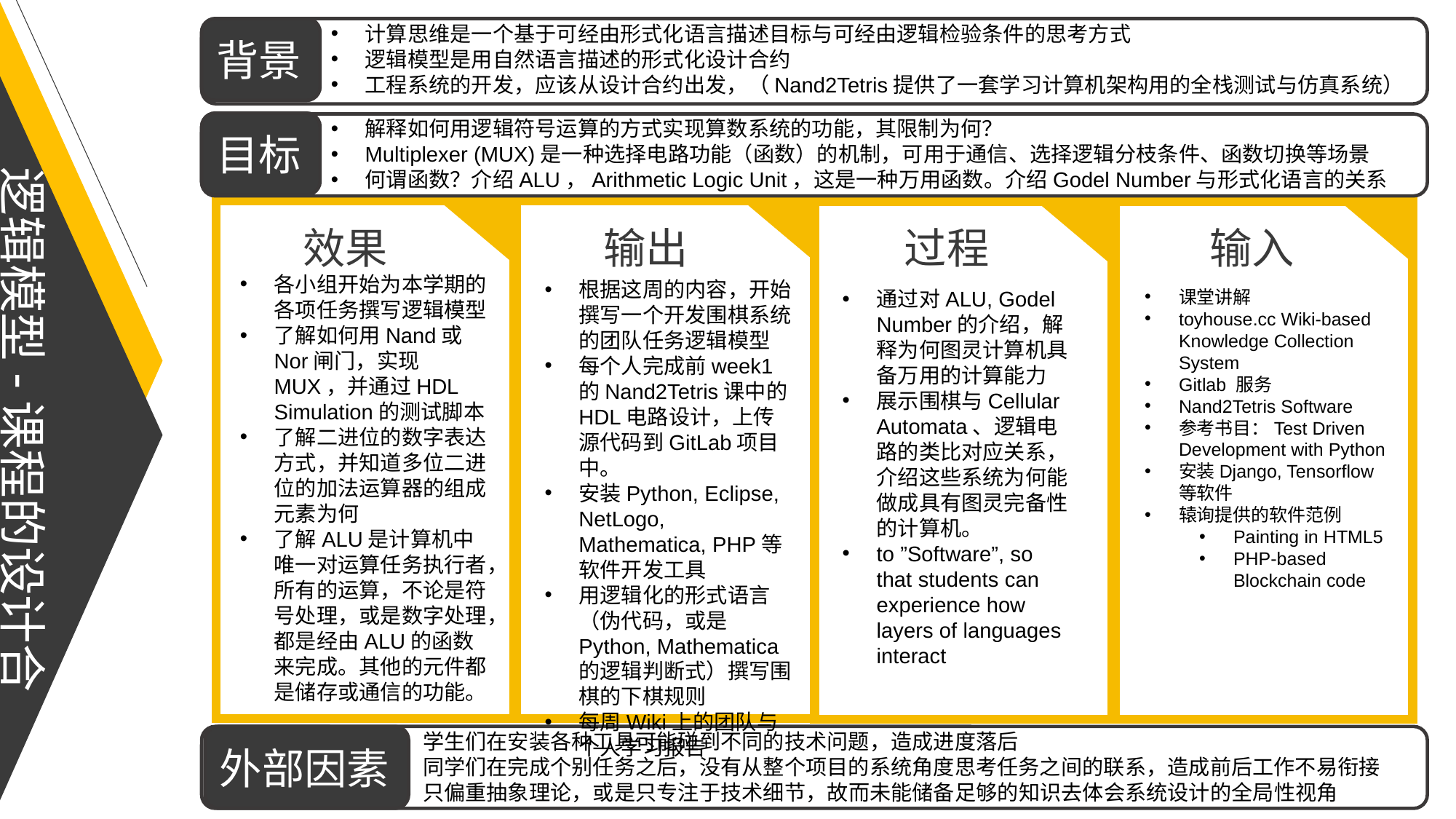

计算思维是一个基于可经由形式化语言描述目标与可经由逻辑检验条件的思考方式
逻辑模型是用自然语言描述的形式化设计合约
工程系统的开发，应该从设计合约出发，（Nand2Tetris提供了一套学习计算机架构用的全栈测试与仿真系统）

背景
目标

效果
输出
过程
输入

外部因素
解释如何用逻辑符号运算的方式实现算数系统的功能，其限制为何？
Multiplexer (MUX)是一种选择电路功能（函数）的机制，可用于通信、选择逻辑分枝条件、函数切换等场景
何谓函数？介绍ALU，Arithmetic Logic Unit，这是一种万用函数。介绍Godel Number与形式化语言的关系
逻辑模型-课程的设计合约
各小组开始为本学期的各项任务撰写逻辑模型
了解如何用Nand或Nor闸门，实现MUX，并通过HDL Simulation的测试脚本
了解二进位的数字表达方式，并知道多位二进位的加法运算器的组成元素为何
了解ALU是计算机中唯一对运算任务执行者，所有的运算，不论是符号处理，或是数字处理，都是经由ALU的函数来完成。其他的元件都是储存或通信的功能。
根据这周的内容，开始撰写一个开发围棋系统的团队任务逻辑模型
每个人完成前week1的Nand2Tetris课中的HDL电路设计，上传源代码到GitLab项目中。
安装Python, Eclipse, NetLogo, Mathematica, PHP等软件开发工具
用逻辑化的形式语言（伪代码，或是Python, Mathematica的逻辑判断式）撰写围棋的下棋规则
每周Wiki上的团队与个人学习报告
通过对ALU, Godel Number的介绍，解释为何图灵计算机具备万用的计算能力
展示围棋与Cellular Automata、逻辑电路的类比对应关系，介绍这些系统为何能做成具有图灵完备性的计算机。
to ”Software”, so that students can experience how layers of languages interact
课堂讲解
toyhouse.cc Wiki-based Knowledge Collection System
Gitlab 服务
Nand2Tetris Software
参考书目：Test Driven Development with Python
安装Django, Tensorflow等软件
辕询提供的软件范例
Painting in HTML5
PHP-based Blockchain code
学生们在安装各种工具可能碰到不同的技术问题，造成进度落后
同学们在完成个别任务之后，没有从整个项目的系统角度思考任务之间的联系，造成前后工作不易衔接
只偏重抽象理论，或是只专注于技术细节，故而未能储备足够的知识去体会系统设计的全局性视角